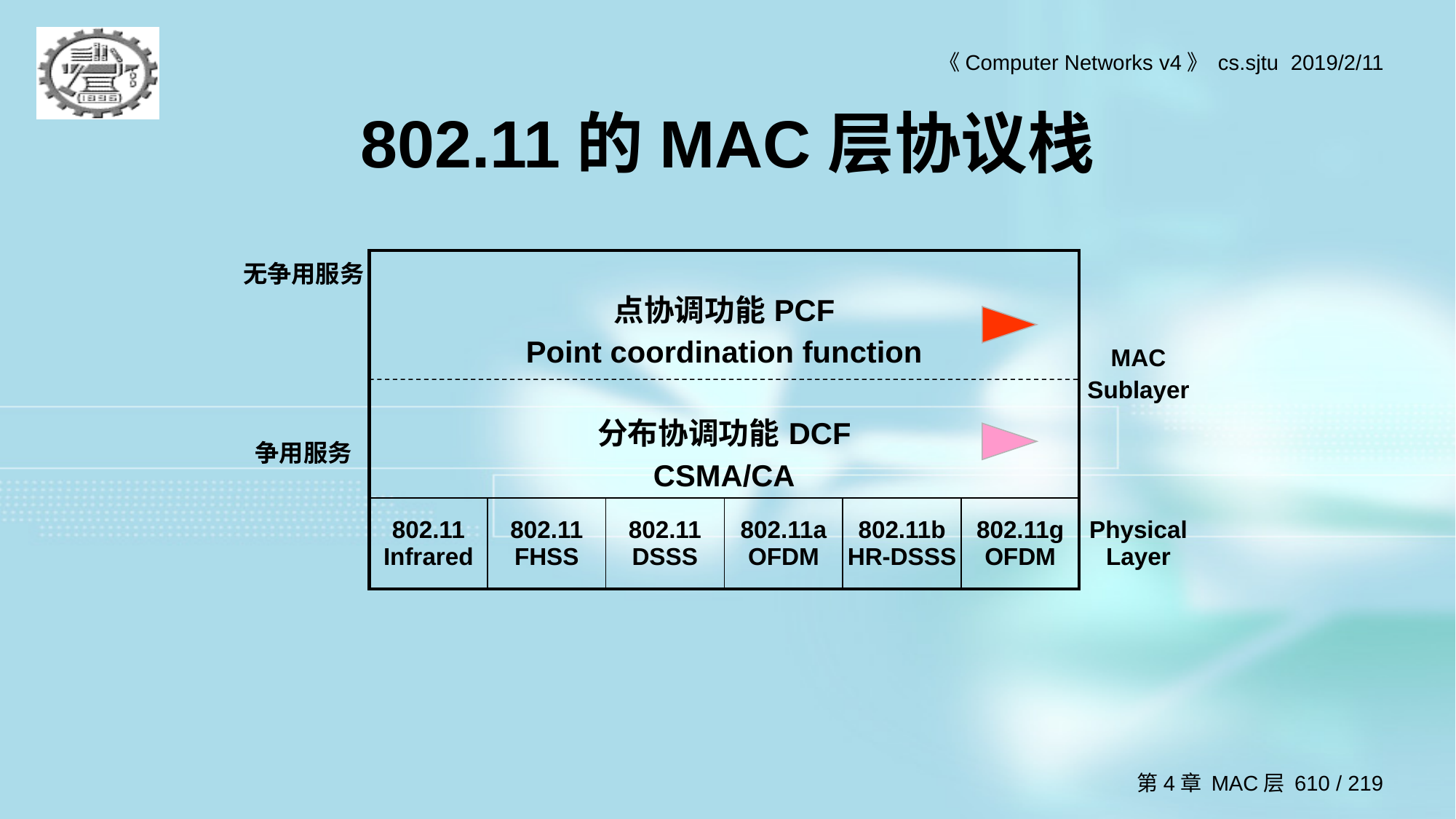

# 802.11的MAC层协议栈
| 无争用服务 | 点协调功能PCF Point coordination function |  |  |  |  |  | MAC Sublayer |
| --- | --- | --- | --- | --- | --- | --- | --- |
| 争用服务 | 分布协调功能DCF CSMA/CA |  |  |  |  |  |  |
|  | 802.11 Infrared | 802.11 FHSS | 802.11 DSSS | 802.11a OFDM | 802.11b HR-DSSS | 802.11g OFDM | Physical Layer |